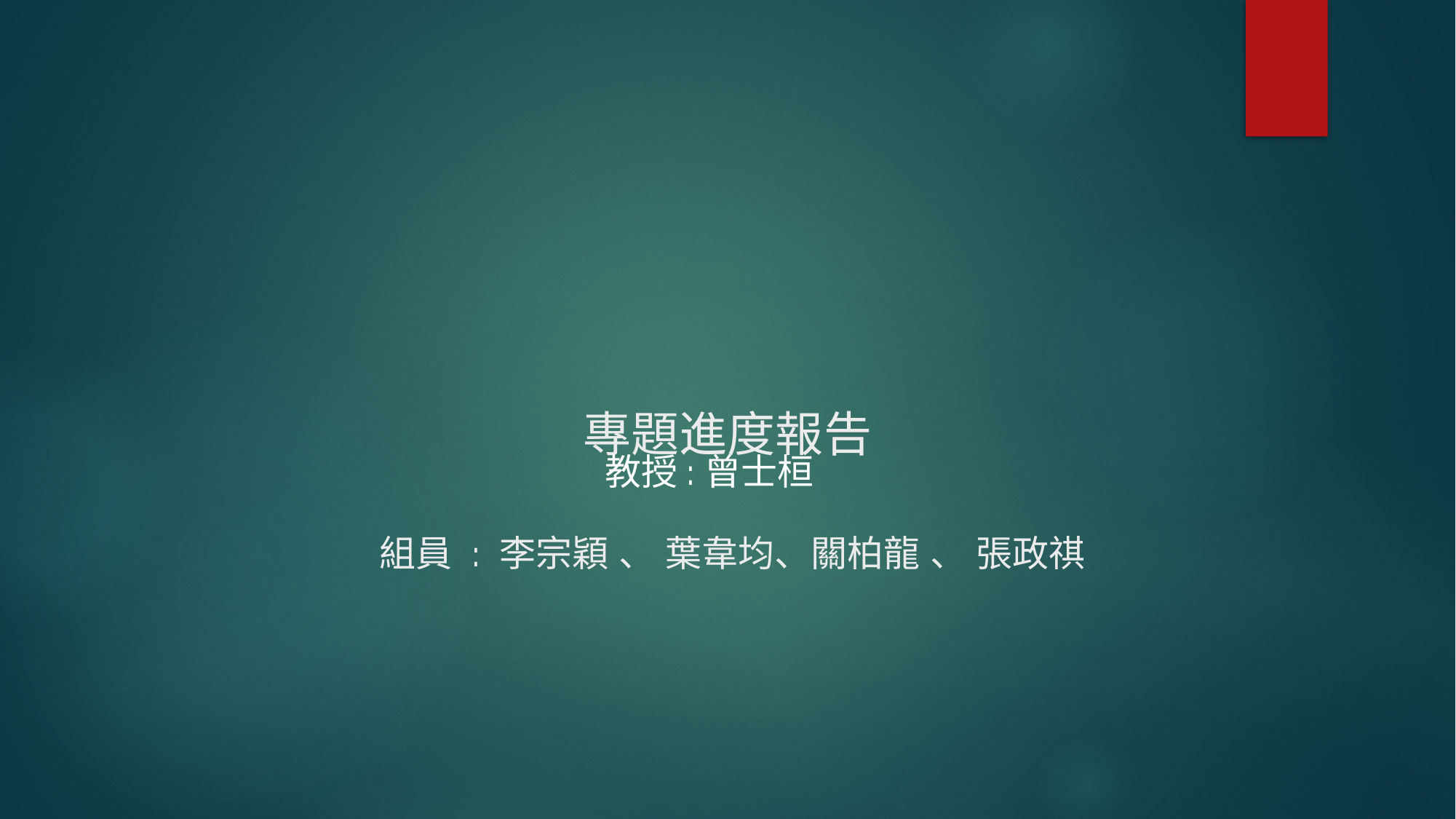

# 專題進度報告
教授:曾士桓
 組員 : 李宗穎 、 葉韋均、關柏龍 、 張政祺